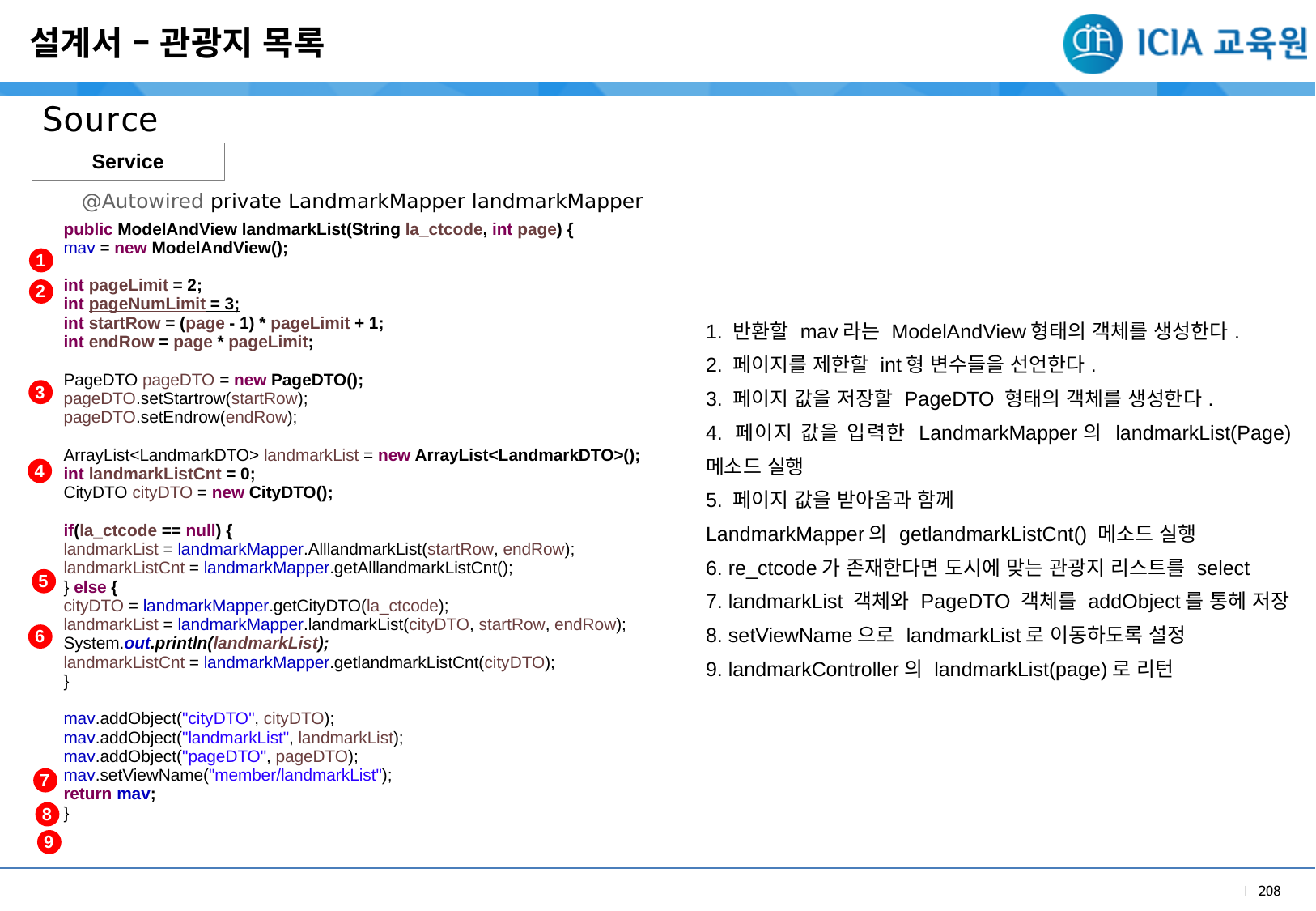

설계서 – 관광지 목록
Source
Service
@Autowired private LandmarkMapper landmarkMapper
|  |
| --- |
| 1. 반환할 mav라는 ModelAndView형태의 객체를 생성한다. 2. 페이지를 제한할 int형 변수들을 선언한다. 3. 페이지 값을 저장할 PageDTO 형태의 객체를 생성한다. 4. 페이지 값을 입력한 LandmarkMapper의 landmarkList(Page) 메소드 실행 5. 페이지 값을 받아옴과 함께 LandmarkMapper의 getlandmarkListCnt() 메소드 실행 6. re\_ctcode가 존재한다면 도시에 맞는 관광지 리스트를 select 7. landmarkList 객체와 PageDTO 객체를 addObject를 통헤 저장 8. setViewName으로 landmarkList로 이동하도록 설정 9. landmarkController의 landmarkList(page)로 리턴 |
| public ModelAndView landmarkList(String la\_ctcode, int page) { mav = new ModelAndView(); int pageLimit = 2; int pageNumLimit = 3; int startRow = (page - 1) \* pageLimit + 1; int endRow = page \* pageLimit; PageDTO pageDTO = new PageDTO(); pageDTO.setStartrow(startRow); pageDTO.setEndrow(endRow); ArrayList<LandmarkDTO> landmarkList = new ArrayList<LandmarkDTO>(); int landmarkListCnt = 0; CityDTO cityDTO = new CityDTO(); if(la\_ctcode == null) { landmarkList = landmarkMapper.AlllandmarkList(startRow, endRow); landmarkListCnt = landmarkMapper.getAlllandmarkListCnt(); } else { cityDTO = landmarkMapper.getCityDTO(la\_ctcode); landmarkList = landmarkMapper.landmarkList(cityDTO, startRow, endRow); System.out.println(landmarkList); landmarkListCnt = landmarkMapper.getlandmarkListCnt(cityDTO); } mav.addObject("cityDTO", cityDTO); mav.addObject("landmarkList", landmarkList); mav.addObject("pageDTO", pageDTO); mav.setViewName("member/landmarkList"); return mav; } |
| --- |
1

2

3

4

5

6

7

8

9